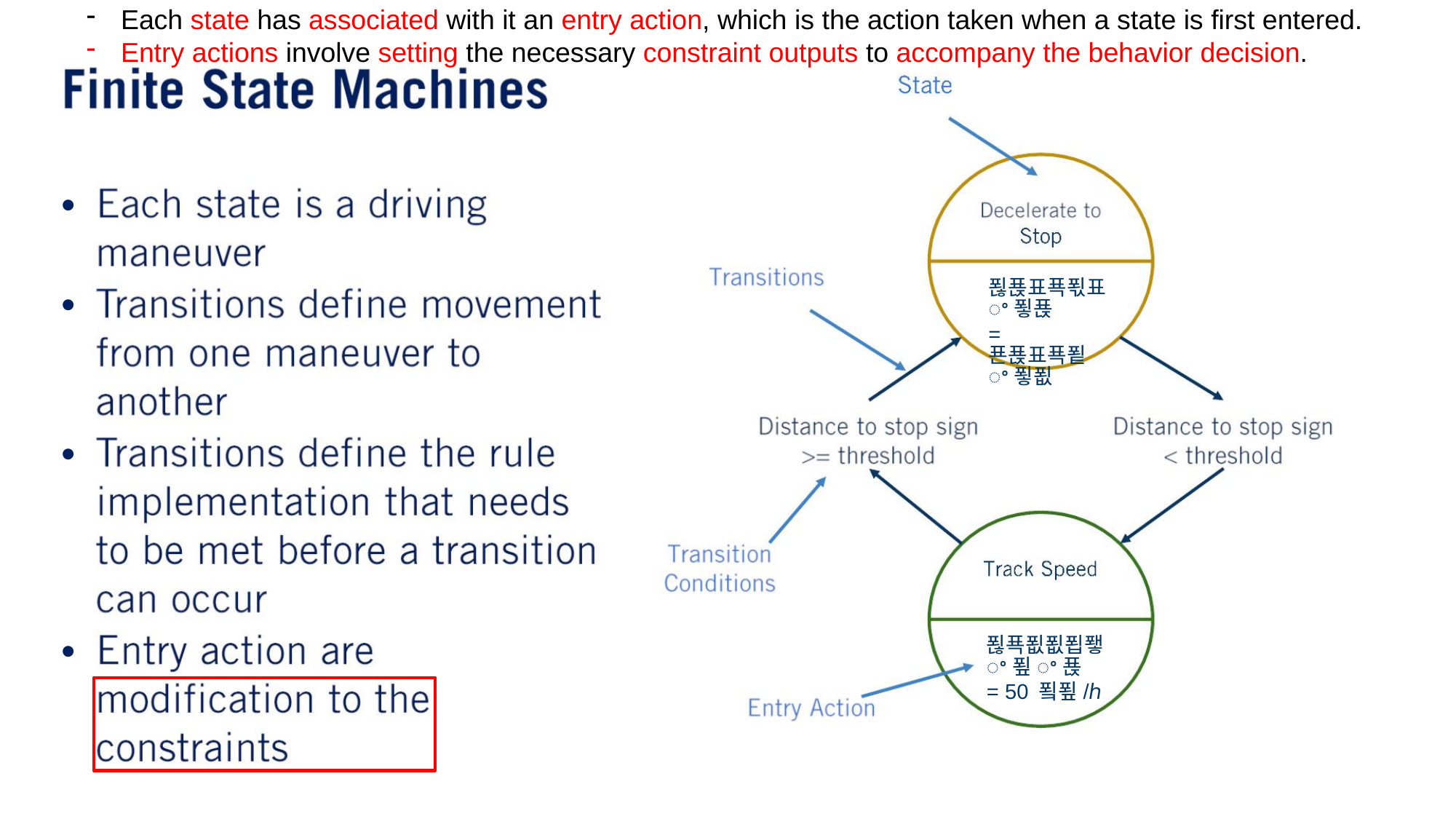

Each state has associated with it an entry action, which is the action taken when a state is first entered.
Entry actions involve setting the necessary constraint outputs to accompany the behavior decision.
•
•
푆푡표푝푃표ꢀ푛푡
= 푠푡표푝푙ꢀ푛푒
•
•
푆푝푒푒푑퐿ꢀ푚ꢀ푡
= 50 푘푚/ℎ